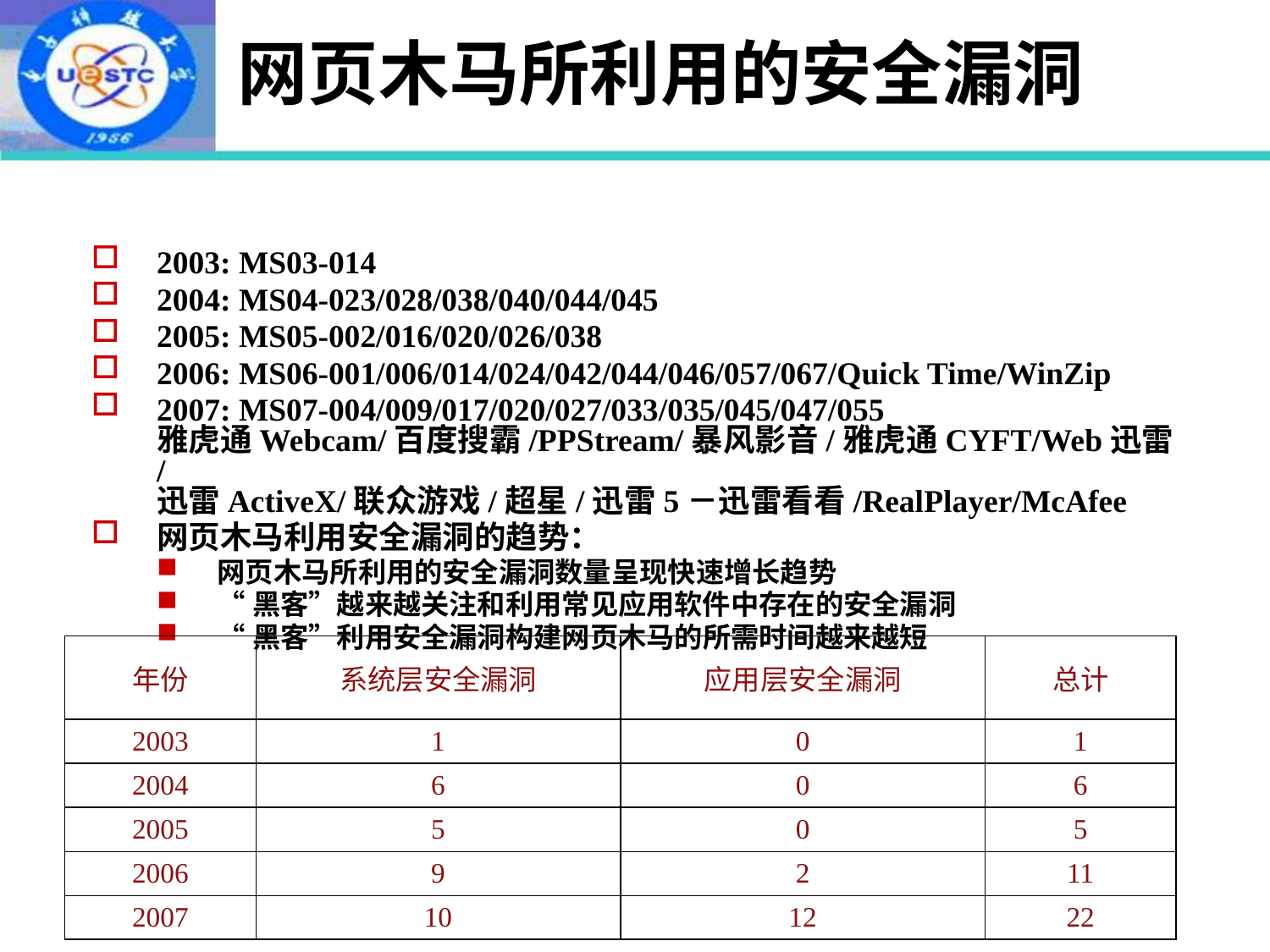

# 网页木马所利用的安全漏洞
2003: MS03-014
2004: MS04-023/028/038/040/044/045
2005: MS05-002/016/020/026/038
2006: MS06-001/006/014/024/042/044/046/057/067/Quick Time/WinZip
2007: MS07-004/009/017/020/027/033/035/045/047/055
雅虎通Webcam/百度搜霸/PPStream/暴风影音/雅虎通CYFT/Web迅雷/
迅雷ActiveX/联众游戏/超星/迅雷5－迅雷看看/RealPlayer/McAfee
网页木马利用安全漏洞的趋势：
网页木马所利用的安全漏洞数量呈现快速增长趋势
“黑客”越来越关注和利用常见应用软件中存在的安全漏洞
“黑客”利用安全漏洞构建网页木马的所需时间越来越短
| 年份 | 系统层安全漏洞 | 应用层安全漏洞 | 总计 |
| --- | --- | --- | --- |
| 2003 | 1 | 0 | 1 |
| 2004 | 6 | 0 | 6 |
| 2005 | 5 | 0 | 5 |
| 2006 | 9 | 2 | 11 |
| 2007 | 10 | 12 | 22 |